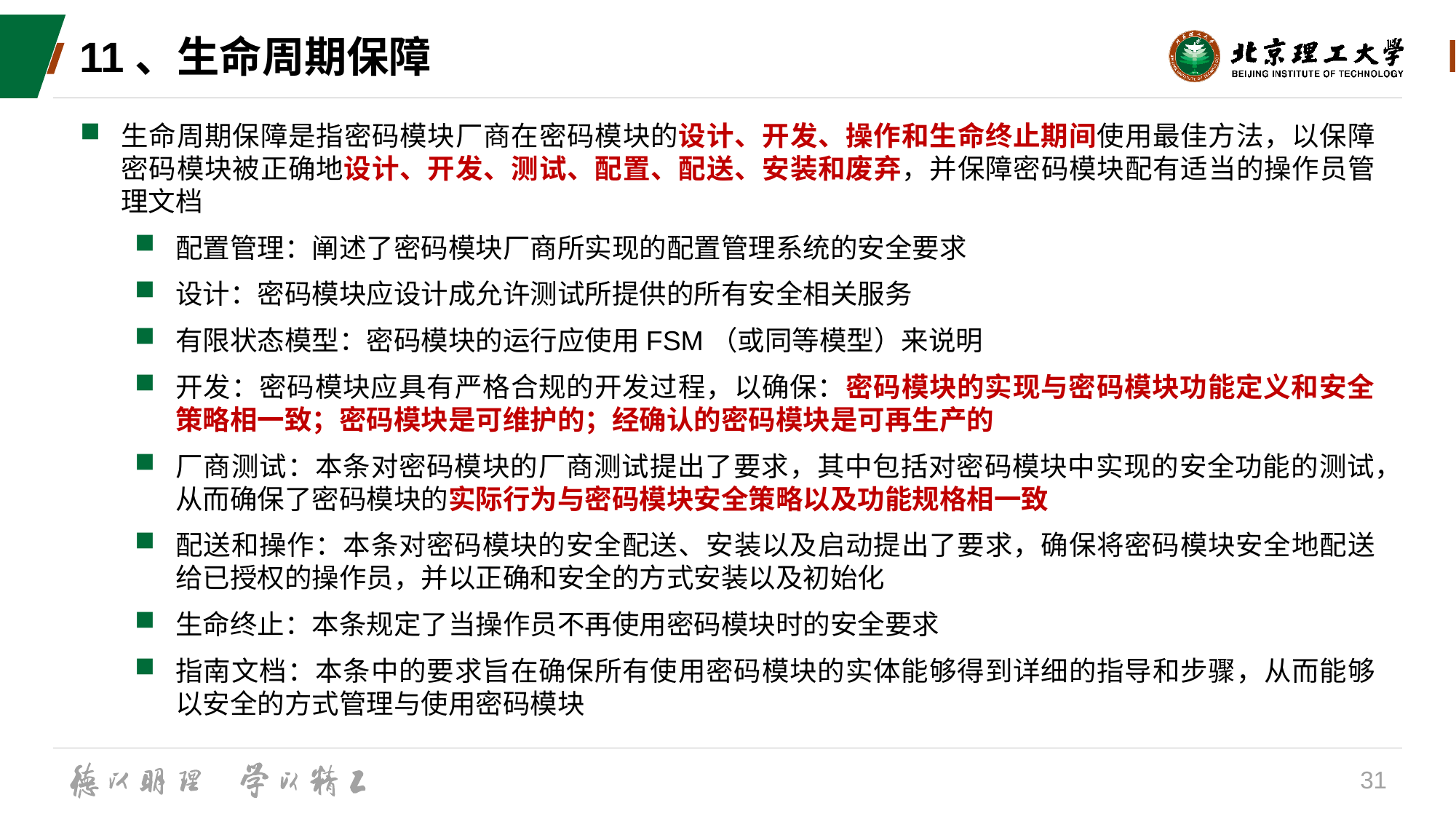

# 11、生命周期保障
生命周期保障是指密码模块厂商在密码模块的设计、开发、操作和生命终止期间使用最佳方法，以保障密码模块被正确地设计、开发、测试、配置、配送、安装和废弃，并保障密码模块配有适当的操作员管理文档
配置管理：阐述了密码模块厂商所实现的配置管理系统的安全要求
设计：密码模块应设计成允许测试所提供的所有安全相关服务
有限状态模型：密码模块的运行应使用FSM（或同等模型）来说明
开发：密码模块应具有严格合规的开发过程，以确保：密码模块的实现与密码模块功能定义和安全策略相一致；密码模块是可维护的；经确认的密码模块是可再生产的
厂商测试：本条对密码模块的厂商测试提出了要求，其中包括对密码模块中实现的安全功能的测试，从而确保了密码模块的实际行为与密码模块安全策略以及功能规格相一致
配送和操作：本条对密码模块的安全配送、安装以及启动提出了要求，确保将密码模块安全地配送给已授权的操作员，并以正确和安全的方式安装以及初始化
生命终止：本条规定了当操作员不再使用密码模块时的安全要求
指南文档：本条中的要求旨在确保所有使用密码模块的实体能够得到详细的指导和步骤，从而能够以安全的方式管理与使用密码模块